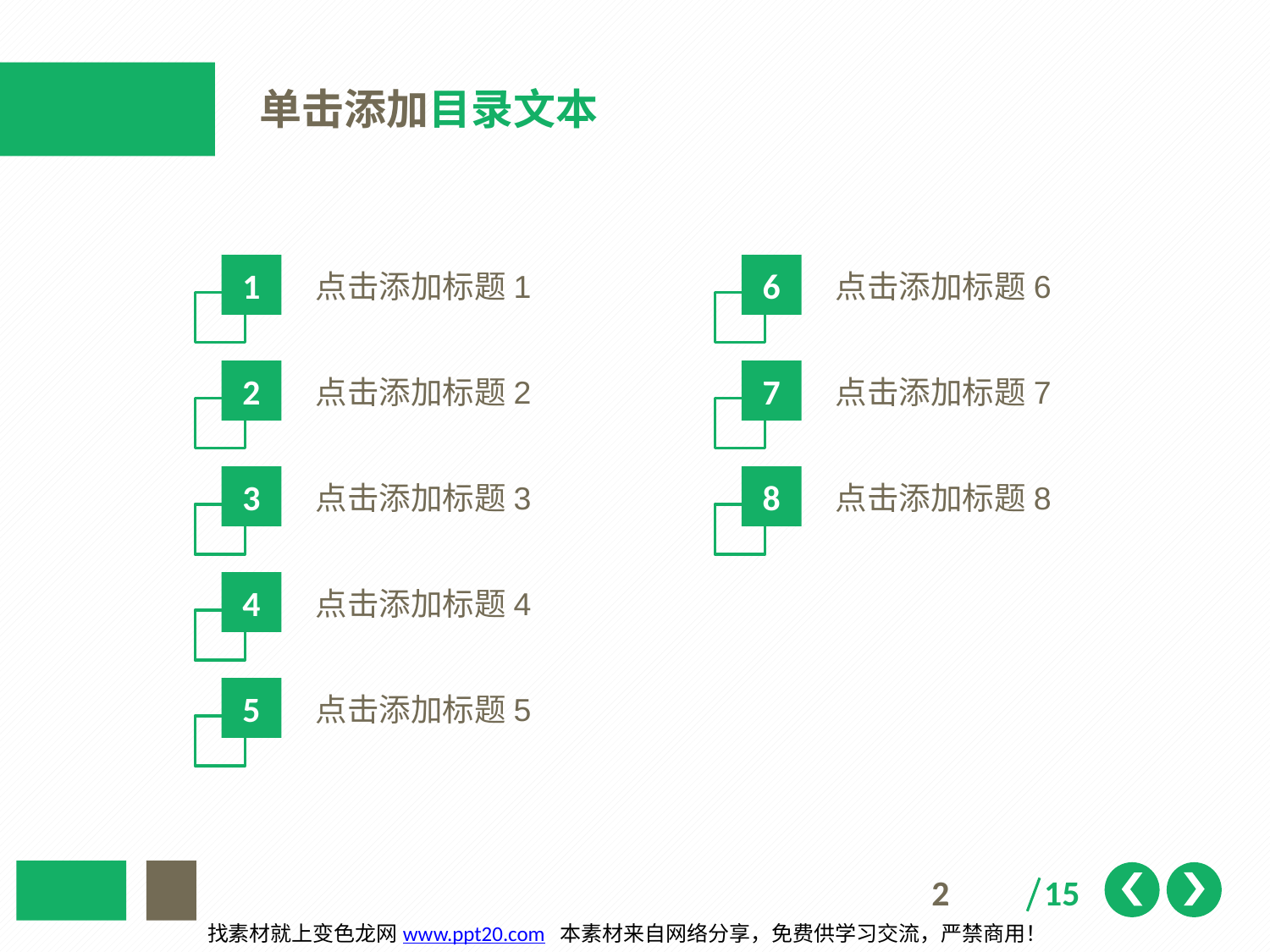

单击添加目录文本
1
6
点击添加标题1
点击添加标题6

2
7
点击添加标题2
点击添加标题7

3
8
点击添加标题3
点击添加标题8

4
点击添加标题4

5
点击添加标题5